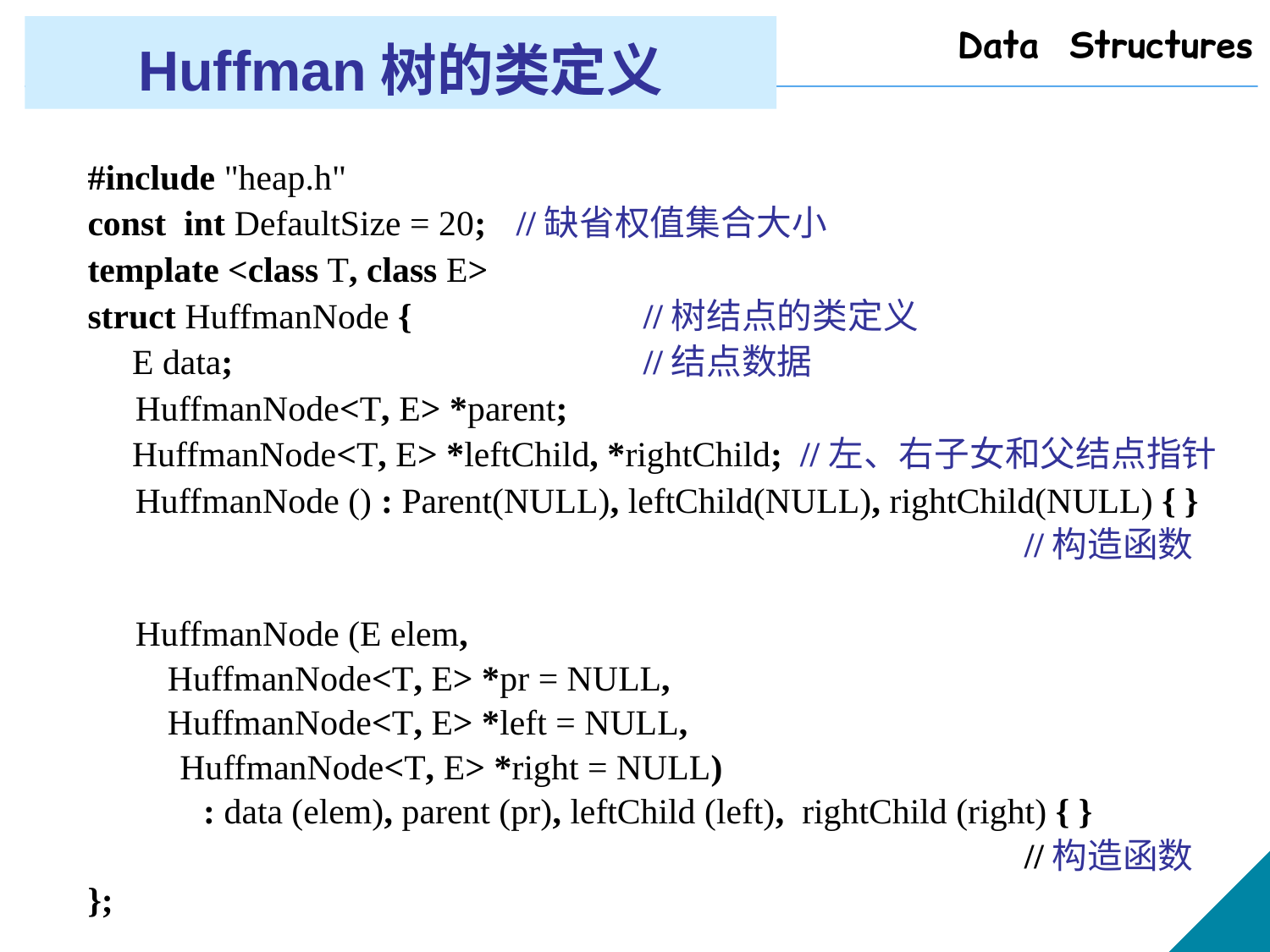

# Huffman树的类定义
#include "heap.h"
const  int DefaultSize = 20;	//缺省权值集合大小
template <class T, class E>
struct HuffmanNode {		//树结点的类定义
     E data;				//结点数据
	HuffmanNode<T, E> *parent;
     HuffmanNode<T, E> *leftChild, *rightChild;  //左、右子女和父结点指针
	HuffmanNode () : Parent(NULL), leftChild(NULL), rightChild(NULL) { }							//构造函数
 	HuffmanNode (E elem,
         HuffmanNode<T, E> *pr = NULL,
         HuffmanNode<T, E> *left = NULL,
	     HuffmanNode<T, E> *right = NULL)
             : data (elem), parent (pr), leftChild (left),  rightChild (right) { }			 					//构造函数
};